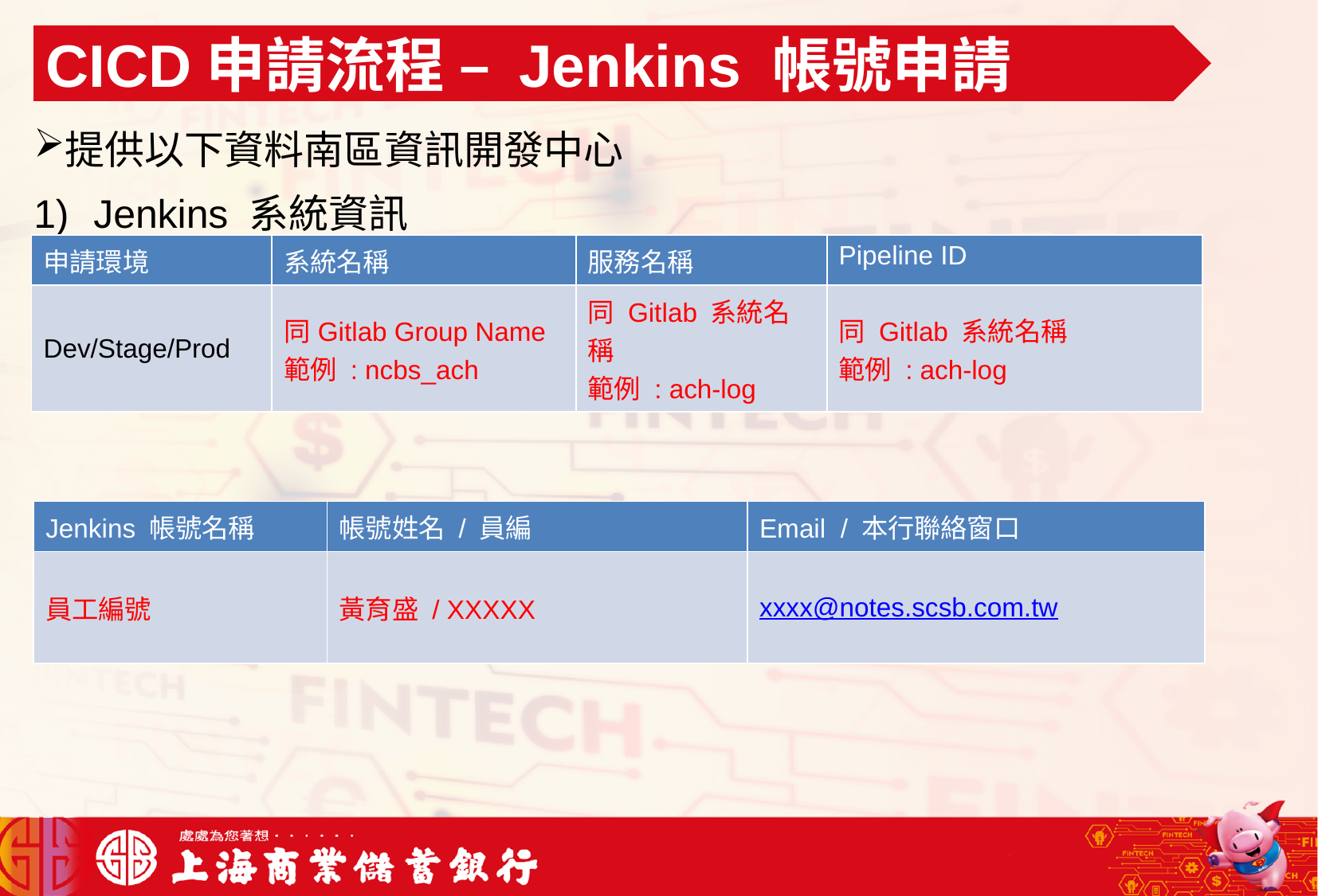

CICD申請流程 – Jenkins 帳號申請
# 提供以下資料南區資訊開發中心
Jenkins 系統資訊

Jenkins 帳號

| 申請環境 | 系統名稱 | 服務名稱 | Pipeline ID |
| --- | --- | --- | --- |
| Dev/Stage/Prod | 同Gitlab Group Name 範例 : ncbs\_ach | 同 Gitlab 系統名稱 範例 : ach-log | 同 Gitlab 系統名稱 範例 : ach-log |
| Jenkins 帳號名稱 | 帳號姓名 / 員編 | Email / 本行聯絡窗口 |
| --- | --- | --- |
| 員工編號 | 黃育盛 / XXXXX | xxxx@notes.scsb.com.tw |